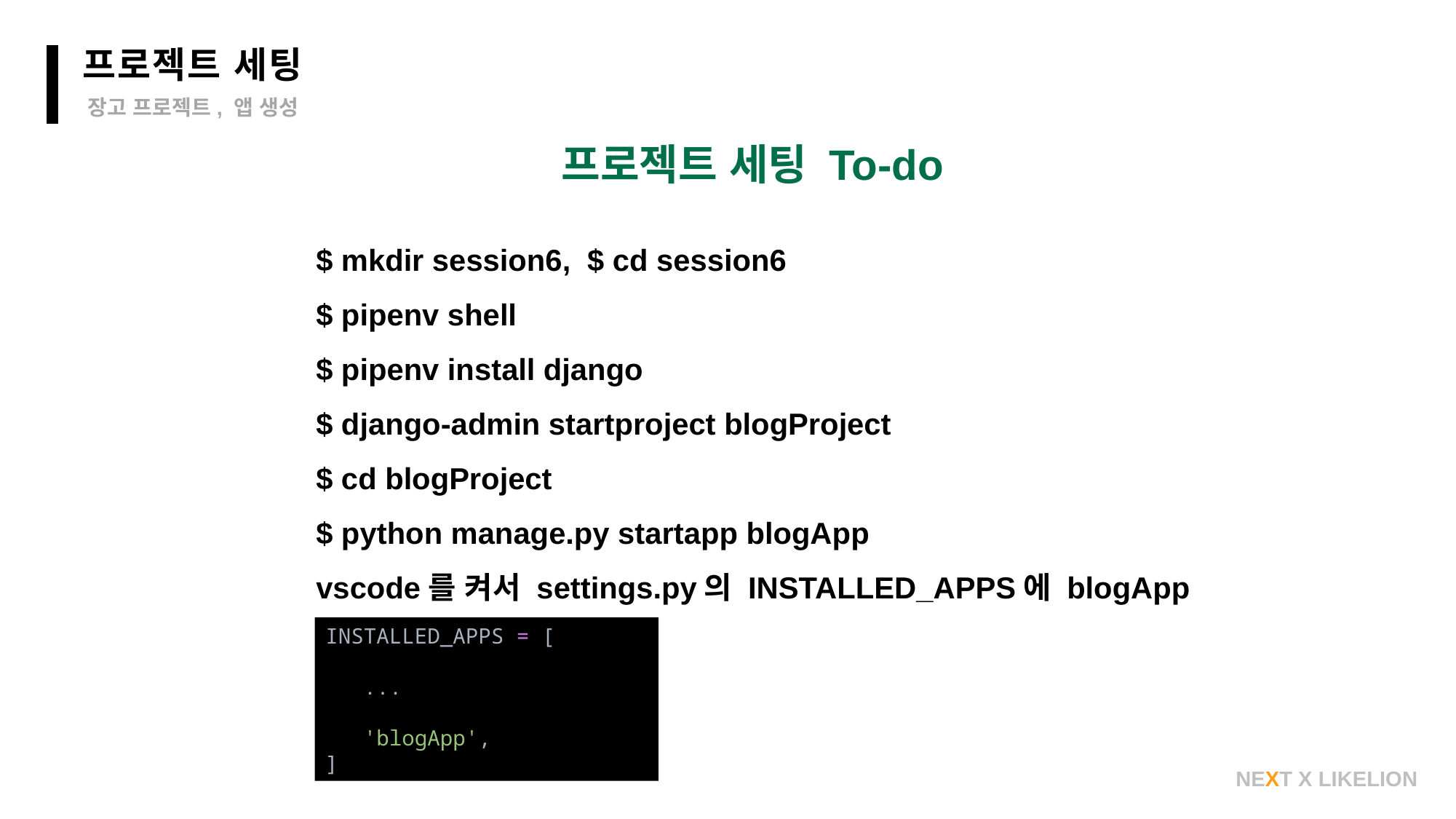

프로젝트 세팅

장고 프로젝트, 앱 생성
프로젝트 세팅 To-do
$ mkdir session6,  $ cd session6
$ pipenv shell
$ pipenv install django
$ django-admin startproject blogProject
$ cd blogProject
$ python manage.py startapp blogApp
vscode를 켜서 settings.py의 INSTALLED_APPS에 blogApp 추가
INSTALLED_APPS = [

   ...

   'blogApp',
]
NEXT X LIKELION